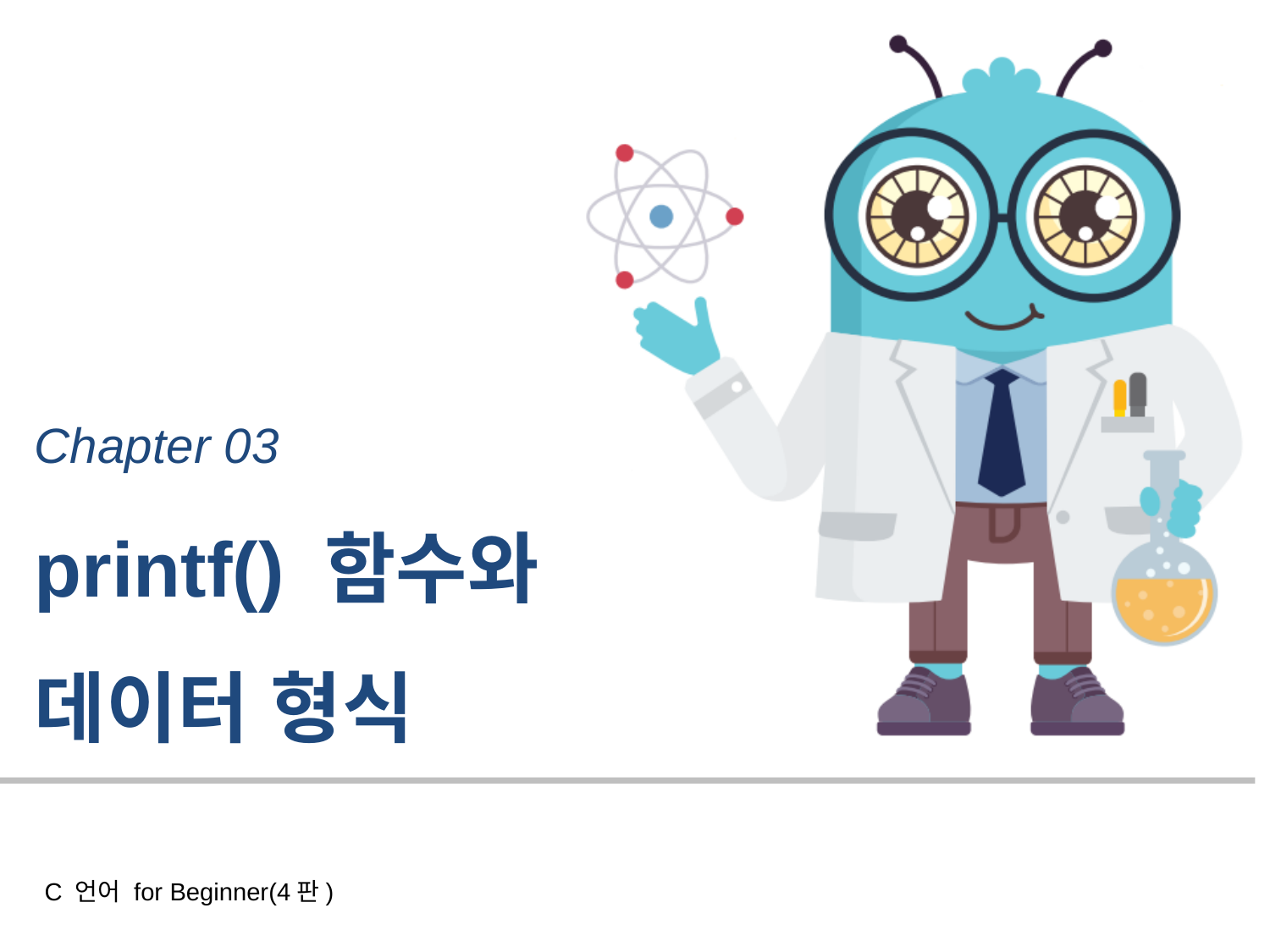

# Chapter 03 printf() 함수와 데이터 형식